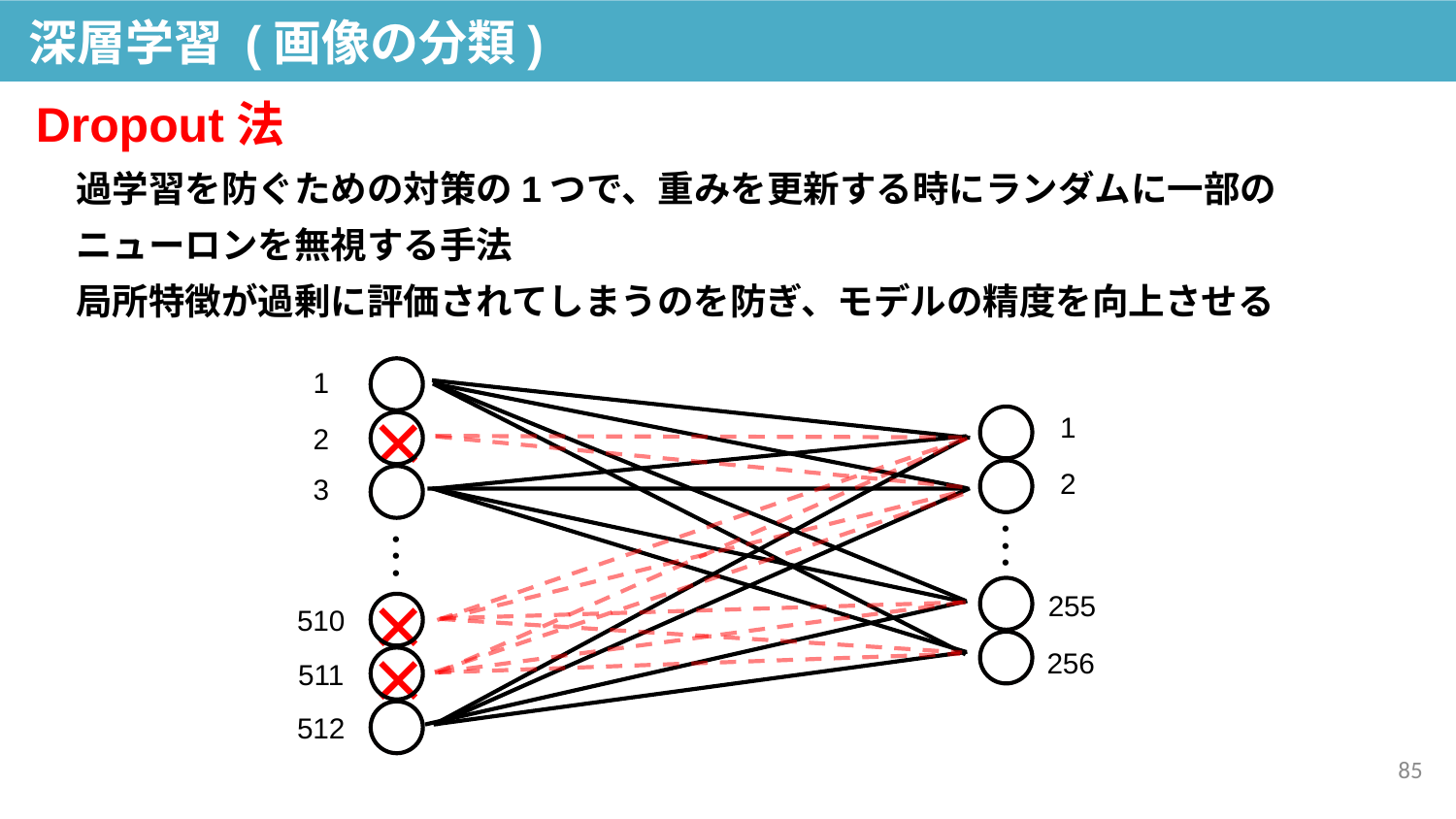

深層学習 (画像の分類)
Dropout法
過学習を防ぐための対策の1つで、重みを更新する時にランダムに一部のニューロンを無視する手法
局所特徴が過剰に評価されてしまうのを防ぎ、モデルの精度を向上させる

1

×
1

2

2

3

・
・
・
・
・
・

×
255

510

×

256

511

512
85